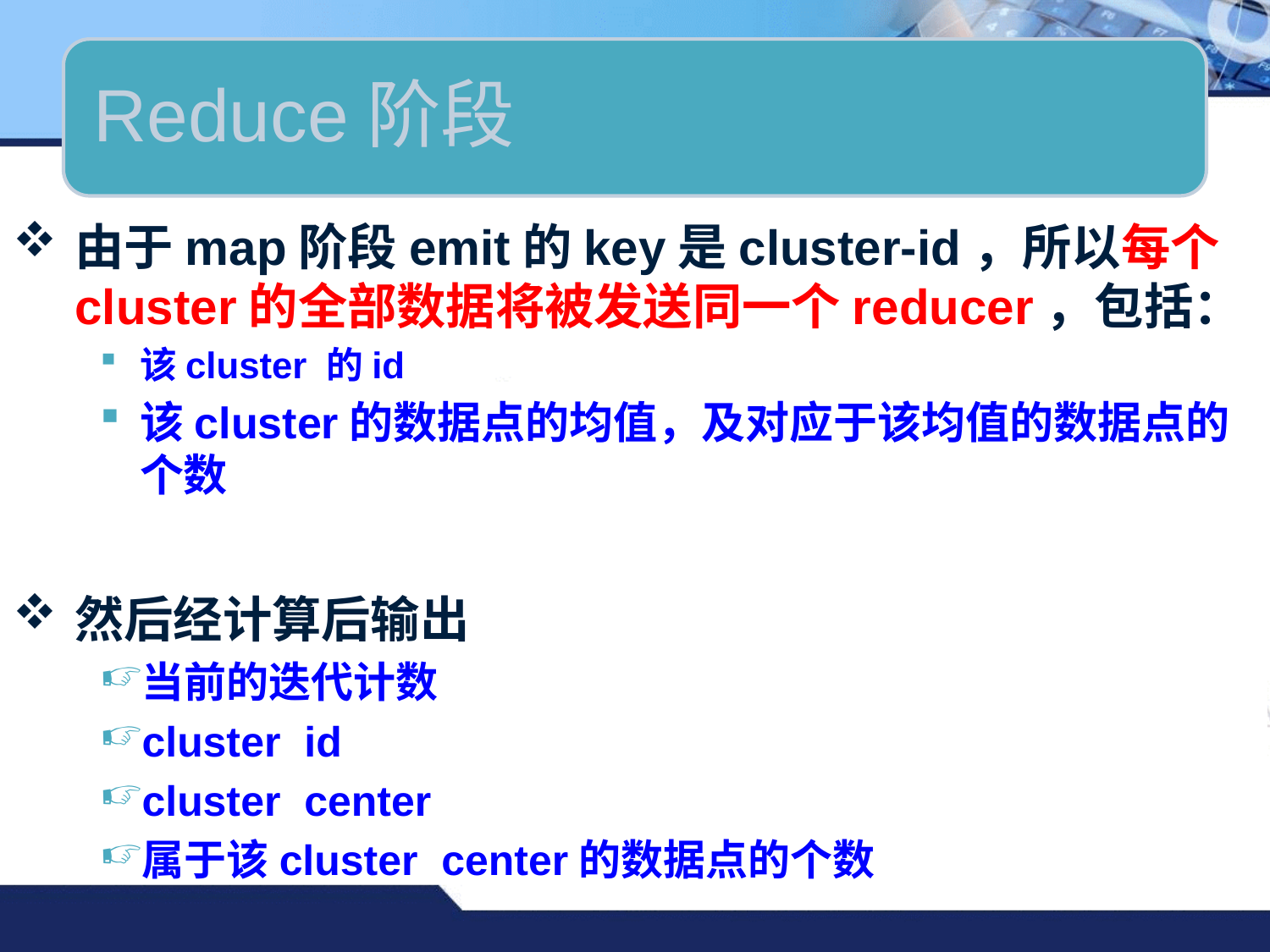

Reduce阶段
由于map阶段emit的key是cluster-id，所以每个  cluster的全部数据将被发送同一个reducer，包括：
该cluster 的id
该cluster的数据点的均值，及对应于该均值的数据点的个数

然后经计算后输出
当前的迭代计数
cluster  id
cluster  center
属于该cluster  center的数据点的个数